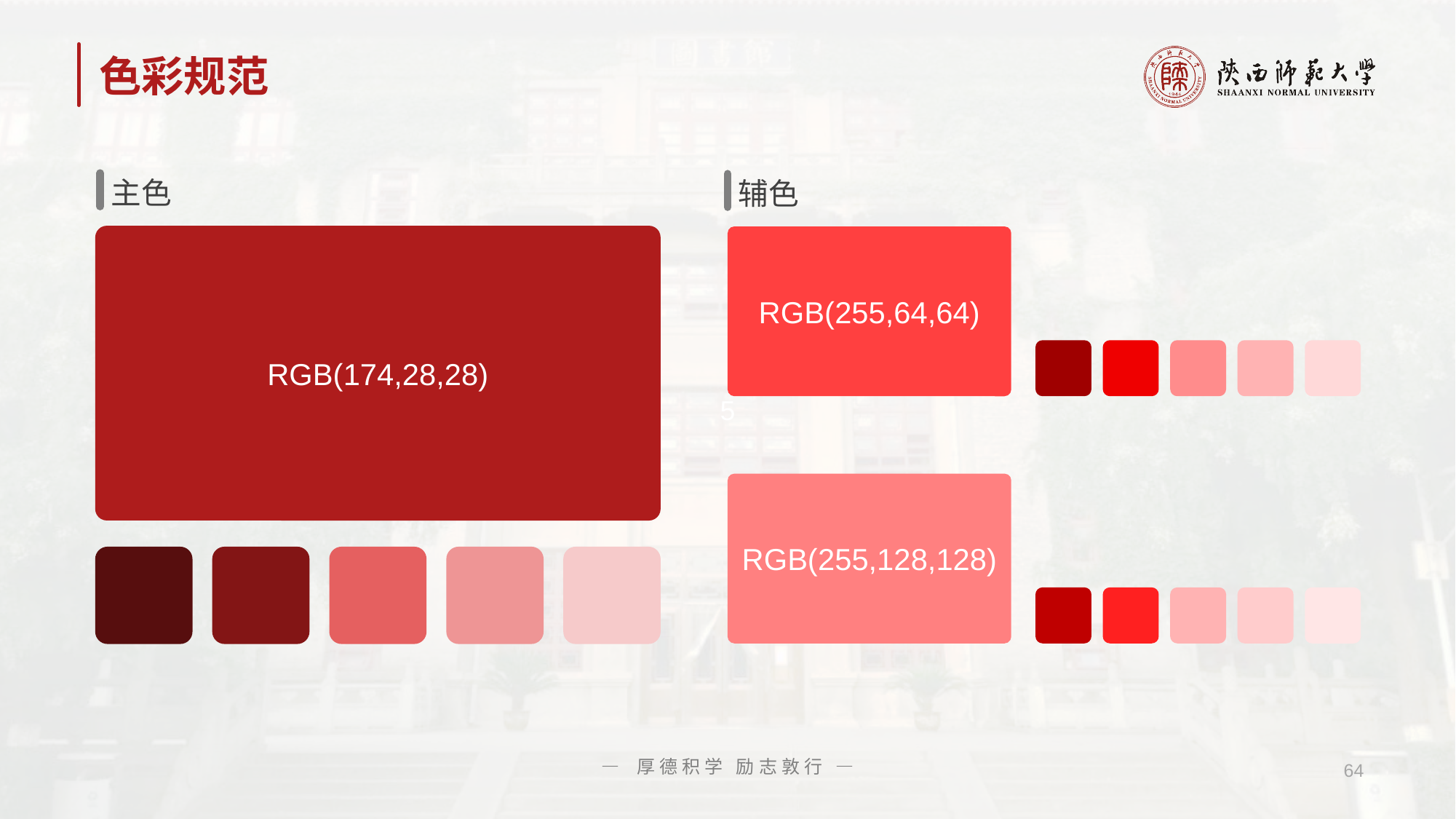

# 色彩规范
主色
辅色
RGB(174,28,28)
RGB(255,64,64)

RGB(255,128,128)

— 厚德积学 励志敦行 —
64